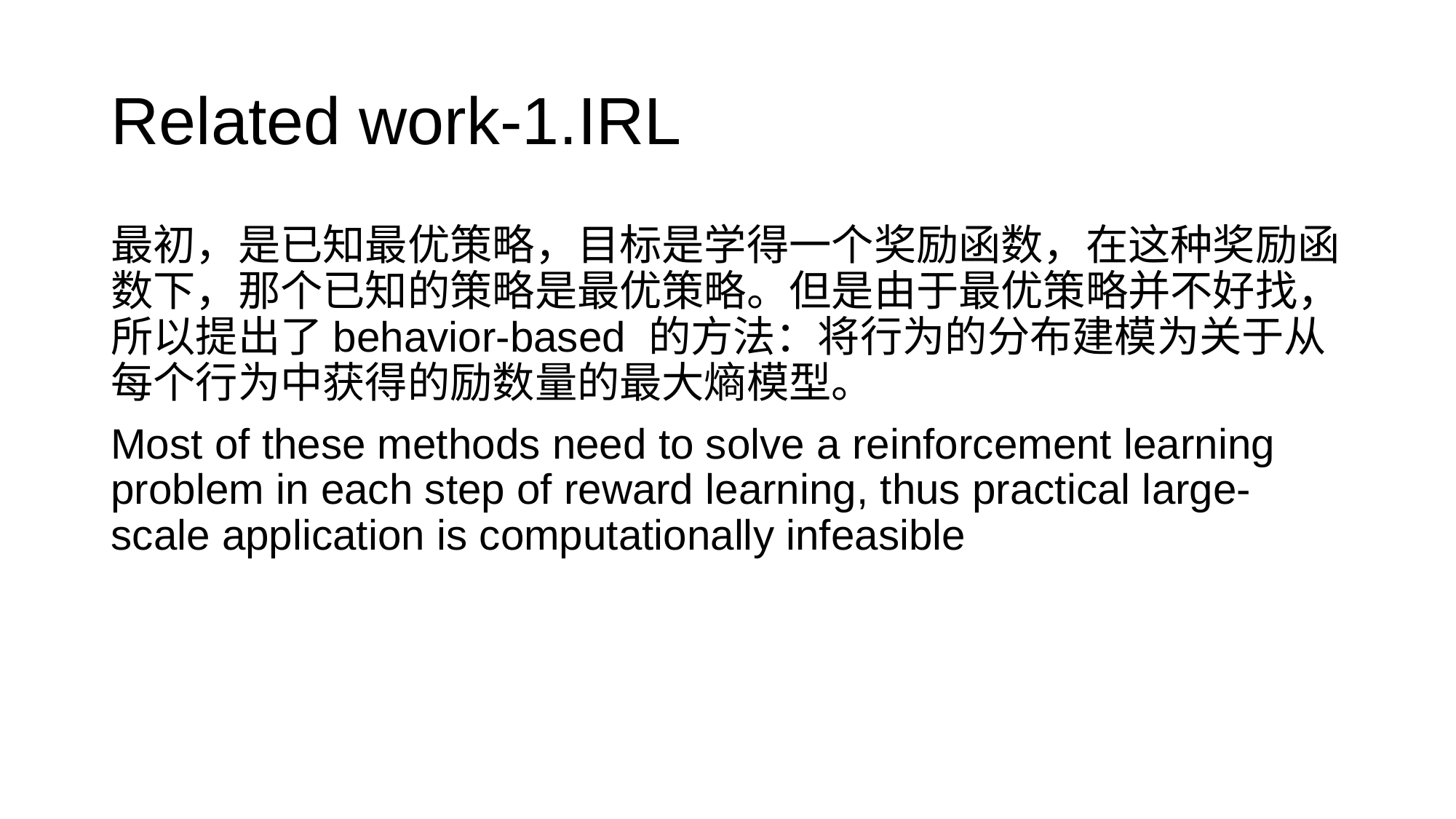

# Related work-1.IRL
最初，是已知最优策略，目标是学得一个奖励函数，在这种奖励函数下，那个已知的策略是最优策略。但是由于最优策略并不好找，所以提出了behavior-based 的方法：将行为的分布建模为关于从每个行为中获得的励数量的最大熵模型。
Most of these methods need to solve a reinforcement learning problem in each step of reward learning, thus practical large-scale application is computationally infeasible